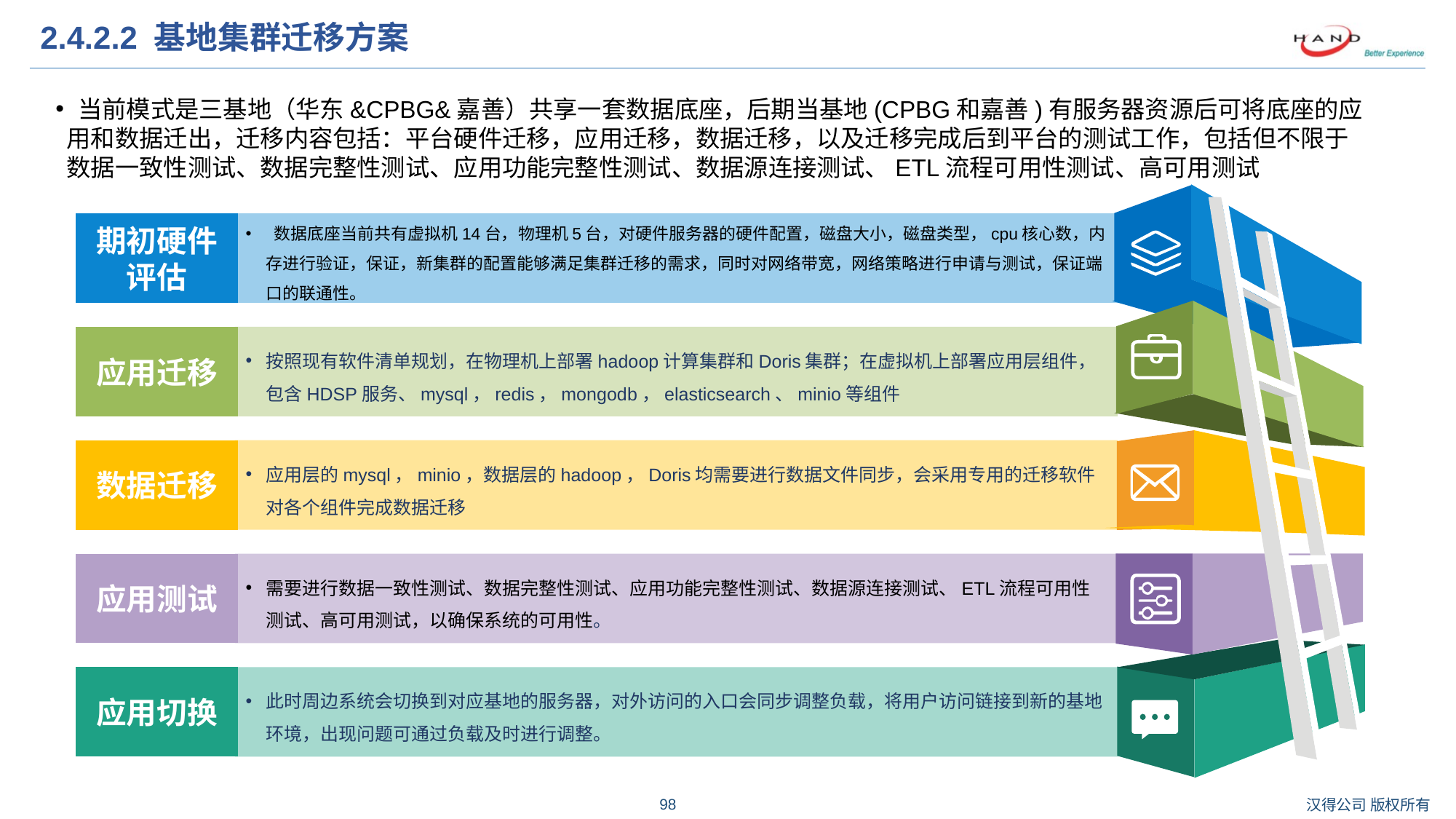

# 2.4.2.2 基地集群迁移方案
 当前模式是三基地（华东&CPBG&嘉善）共享一套数据底座，后期当基地(CPBG和嘉善)有服务器资源后可将底座的应用和数据迁出，迁移内容包括：平台硬件迁移，应用迁移，数据迁移，以及迁移完成后到平台的测试工作，包括但不限于数据一致性测试、数据完整性测试、应用功能完整性测试、数据源连接测试、ETL流程可用性测试、高可用测试

期初硬件评估
 数据底座当前共有虚拟机14台，物理机5台，对硬件服务器的硬件配置，磁盘大小，磁盘类型，cpu核心数，内存进行验证，保证，新集群的配置能够满足集群迁移的需求，同时对网络带宽，网络策略进行申请与测试，保证端口的联通性。

应用迁移
按照现有软件清单规划，在物理机上部署hadoop计算集群和Doris集群；在虚拟机上部署应用层组件，包含HDSP服务、mysql，redis，mongodb，elasticsearch、minio等组件

数据迁移
应用层的mysql，minio，数据层的hadoop，Doris均需要进行数据文件同步，会采用专用的迁移软件对各个组件完成数据迁移

应用测试
需要进行数据一致性测试、数据完整性测试、应用功能完整性测试、数据源连接测试、ETL流程可用性测试、高可用测试，以确保系统的可用性。

应用切换
此时周边系统会切换到对应基地的服务器，对外访问的入口会同步调整负载，将用户访问链接到新的基地环境，出现问题可通过负载及时进行调整。